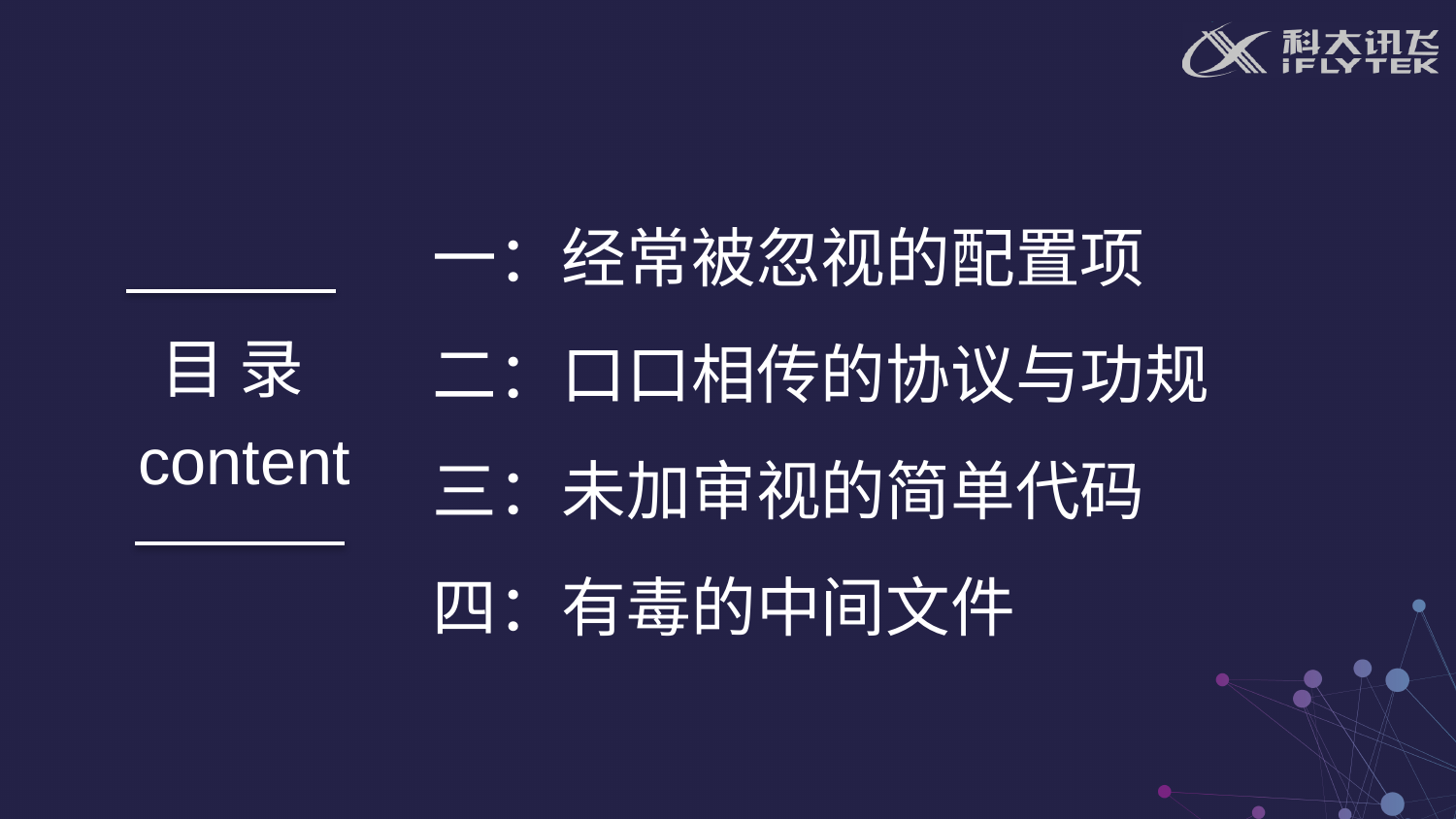

一：经常被忽视的配置项
二：口口相传的协议与功规
三：未加审视的简单代码
四：有毒的中间文件
目 录
content